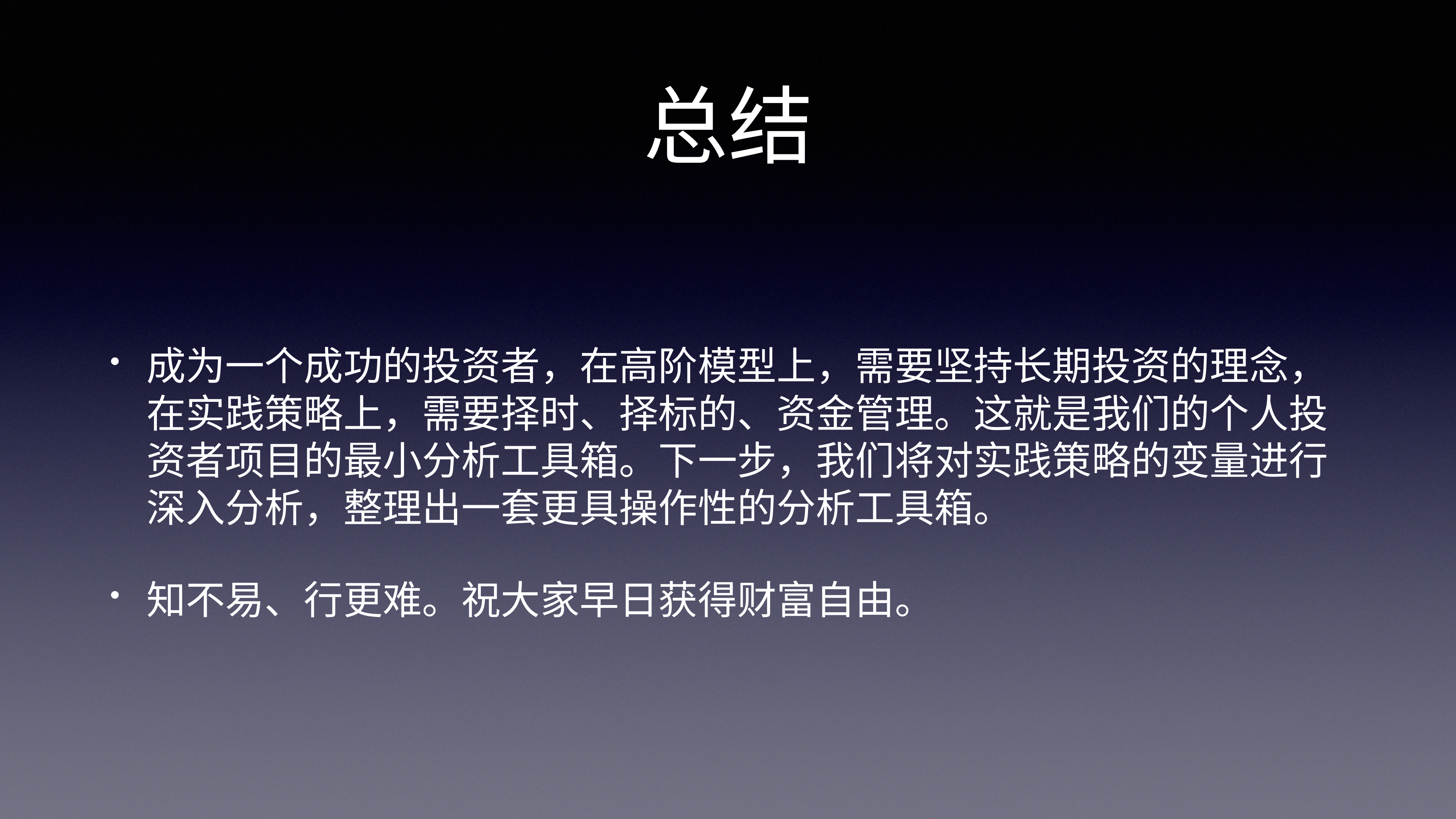

# 总结
成为一个成功的投资者，在高阶模型上，需要坚持长期投资的理念，在实践策略上，需要择时、择标的、资金管理。这就是我们的个人投资者项目的最小分析工具箱。下一步，我们将对实践策略的变量进行深入分析，整理出一套更具操作性的分析工具箱。
知不易、行更难。祝大家早日获得财富自由。